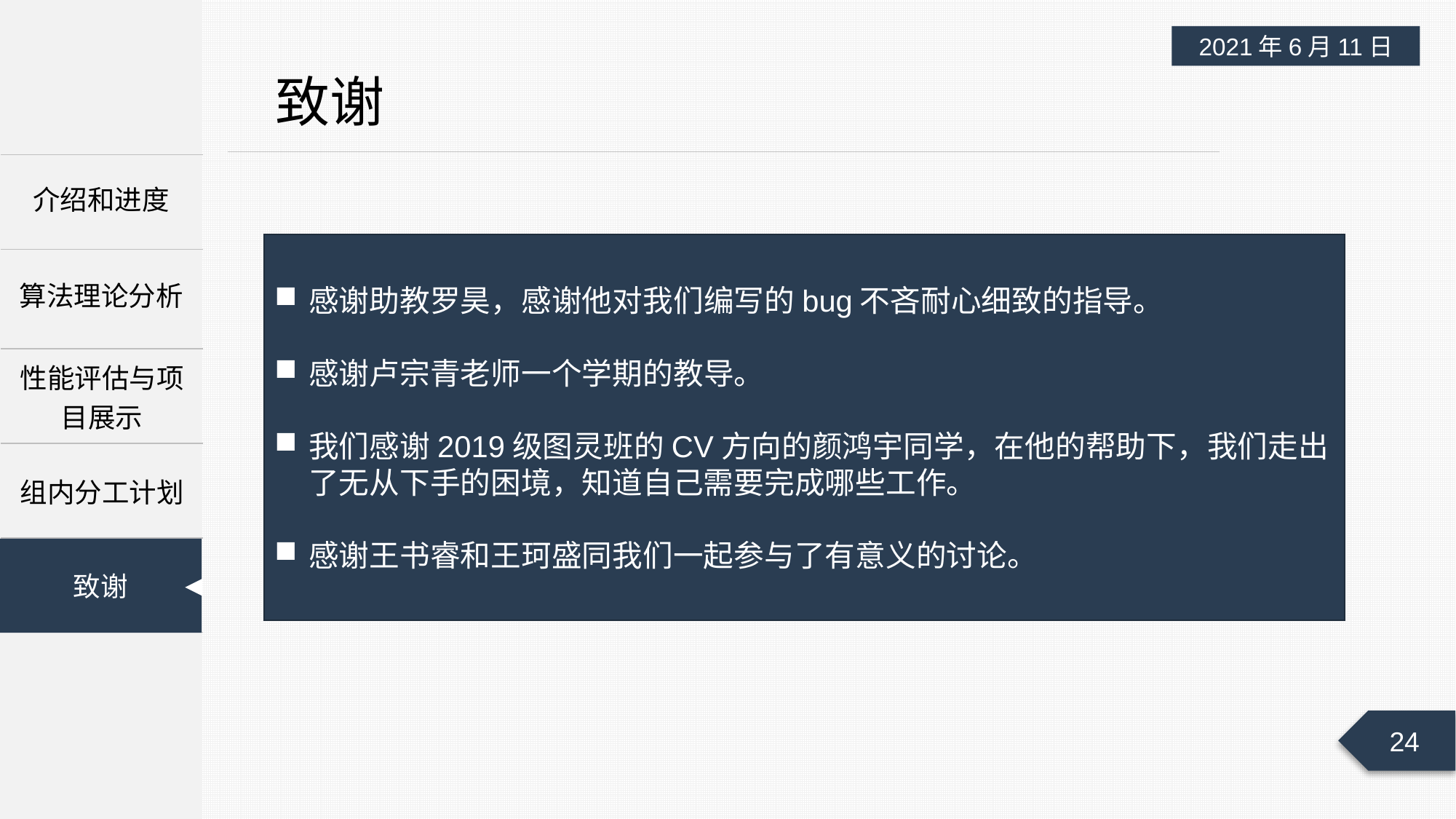

2021年6月11日
致谢
感谢助教罗昊，感谢他对我们编写的bug不吝耐心细致的指导。

感谢卢宗青老师一个学期的教导。

我们感谢2019级图灵班的CV方向的颜鸿宇同学，在他的帮助下，我们走出了无从下手的困境，知道自己需要完成哪些工作。

感谢王书睿和王珂盛同我们一起参与了有意义的讨论。